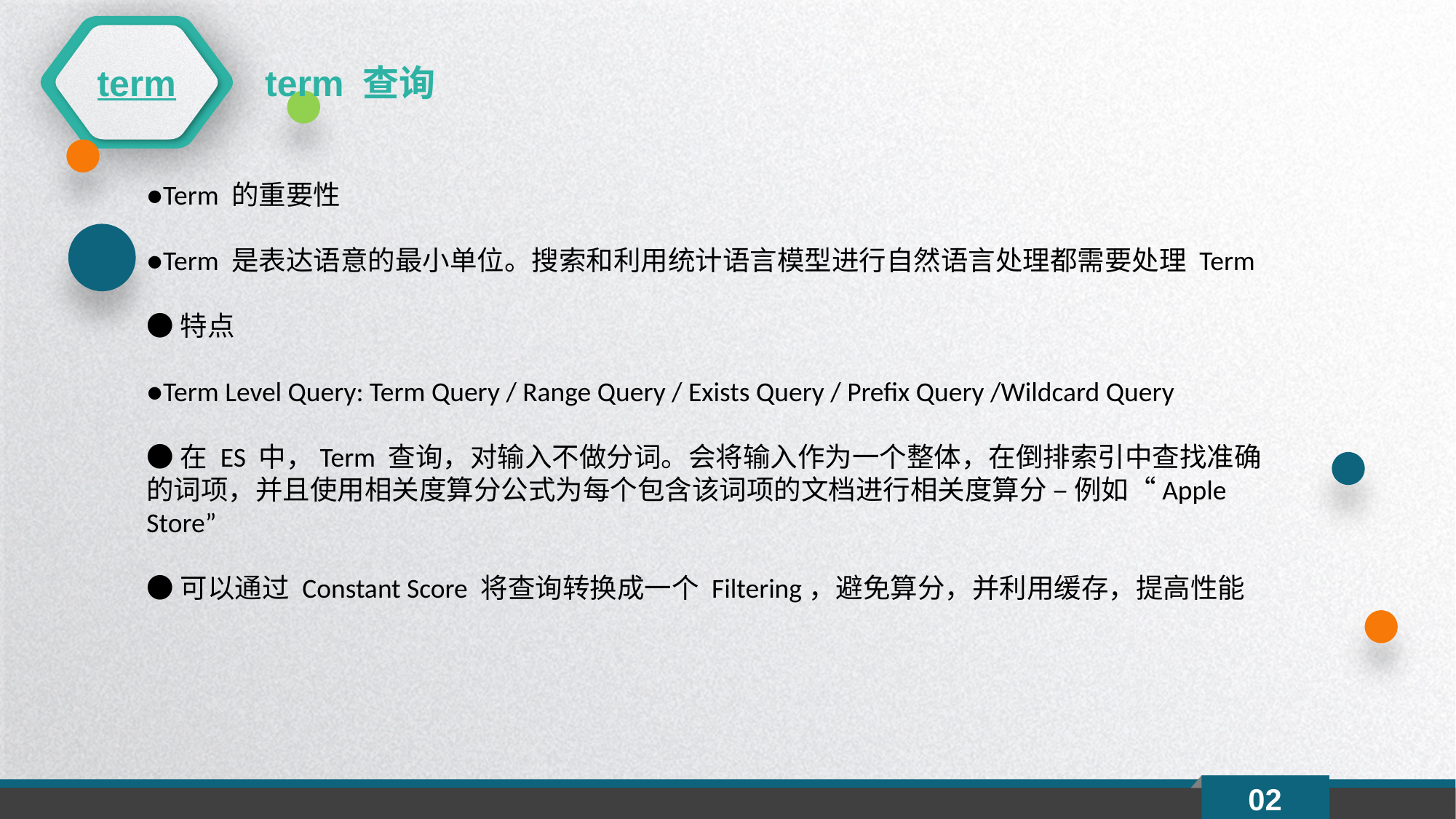

term
term 查询

●Term 的重要性

●Term 是表达语意的最小单位。搜索和利用统计语言模型进行自然语言处理都需要处理 Term

●特点

●Term Level Query: Term Query / Range Query / Exists Query / Prefix Query /Wildcard Query

●在 ES 中，Term 查询，对输入不做分词。会将输入作为一个整体，在倒排索引中查找准确的词项，并且使用相关度算分公式为每个包含该词项的文档进行相关度算分 – 例如“Apple Store”

●可以通过 Constant Score 将查询转换成一个 Filtering，避免算分，并利用缓存，提高性能

02

延时符